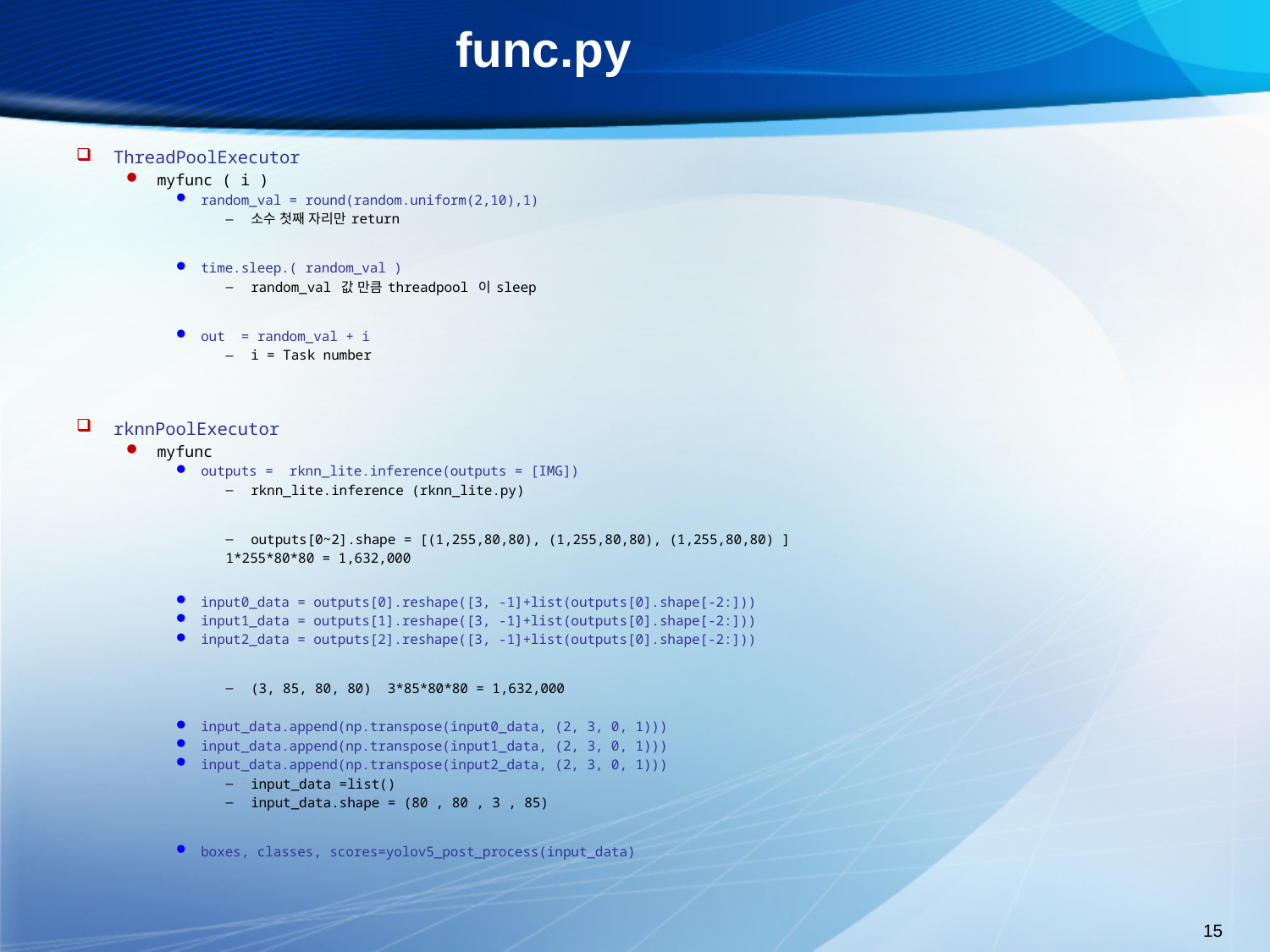

# func.py
ThreadPoolExecutor
myfunc ( i )
random_val = round(random.uniform(2,10),1)
소수 첫째 자리만 return

time.sleep.( random_val )
random_val 값 만큼 threadpool 이 sleep

out  = random_val + i
i = Task number

rknnPoolExecutor
myfunc
outputs =  rknn_lite.inference(outputs = [IMG])
rknn_lite.inference (rknn_lite.py)

outputs[0~2].shape = [(1,255,80,80), (1,255,80,80), (1,255,80,80) ]
	1*255*80*80 = 1,632,000

input0_data = outputs[0].reshape([3, -1]+list(outputs[0].shape[-2:]))
input1_data = outputs[1].reshape([3, -1]+list(outputs[0].shape[-2:]))
input2_data = outputs[2].reshape([3, -1]+list(outputs[0].shape[-2:]))

(3, 85, 80, 80)  3*85*80*80 = 1,632,000

input_data.append(np.transpose(input0_data, (2, 3, 0, 1)))
input_data.append(np.transpose(input1_data, (2, 3, 0, 1)))
input_data.append(np.transpose(input2_data, (2, 3, 0, 1)))
input_data =list()
input_data.shape = (80 , 80 , 3 , 85)

boxes, classes, scores=yolov5_post_process(input_data)